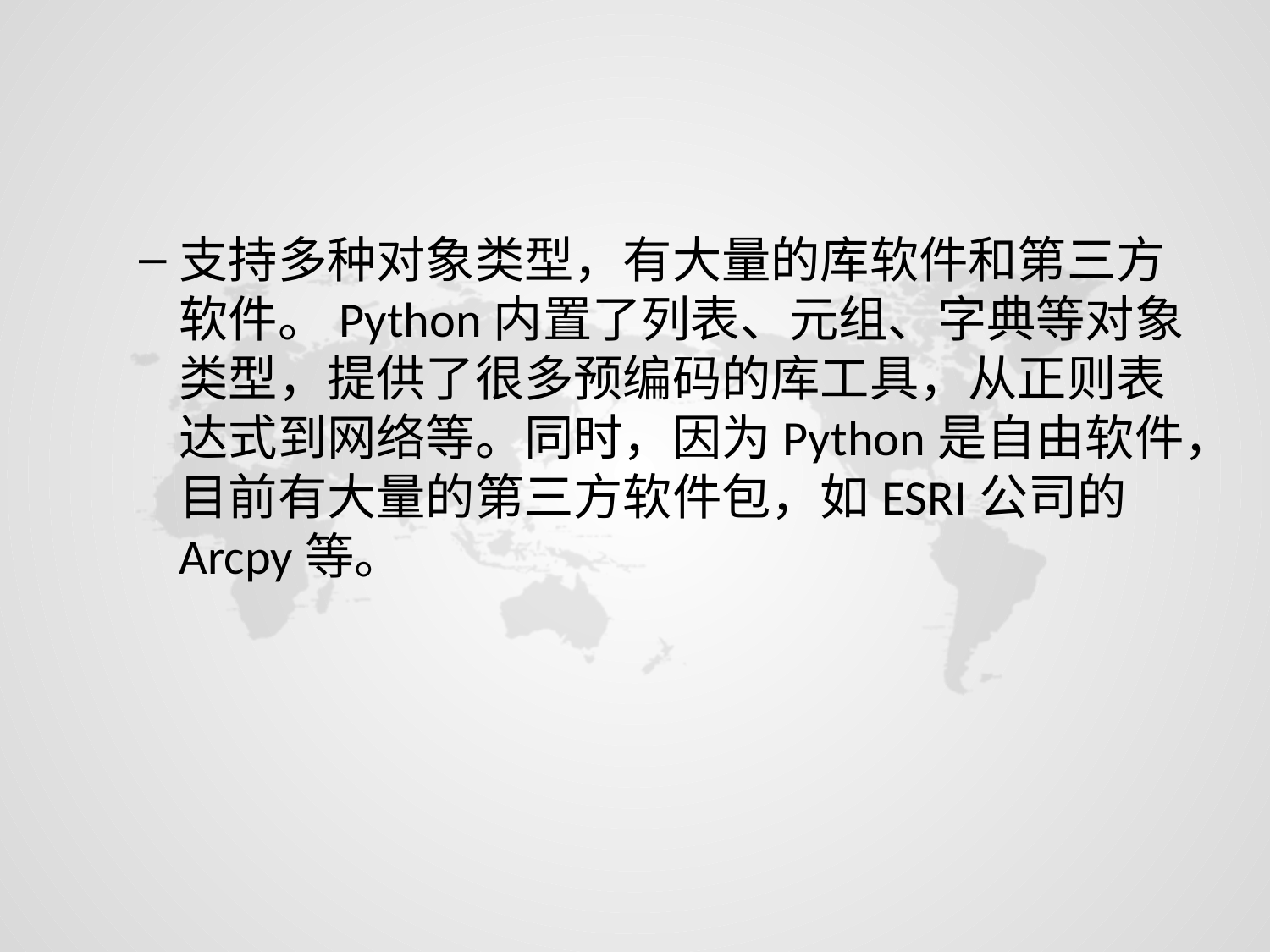

#
支持多种对象类型，有大量的库软件和第三方软件。Python内置了列表、元组、字典等对象类型，提供了很多预编码的库工具，从正则表达式到网络等。同时，因为Python是自由软件，目前有大量的第三方软件包，如ESRI公司的Arcpy等。